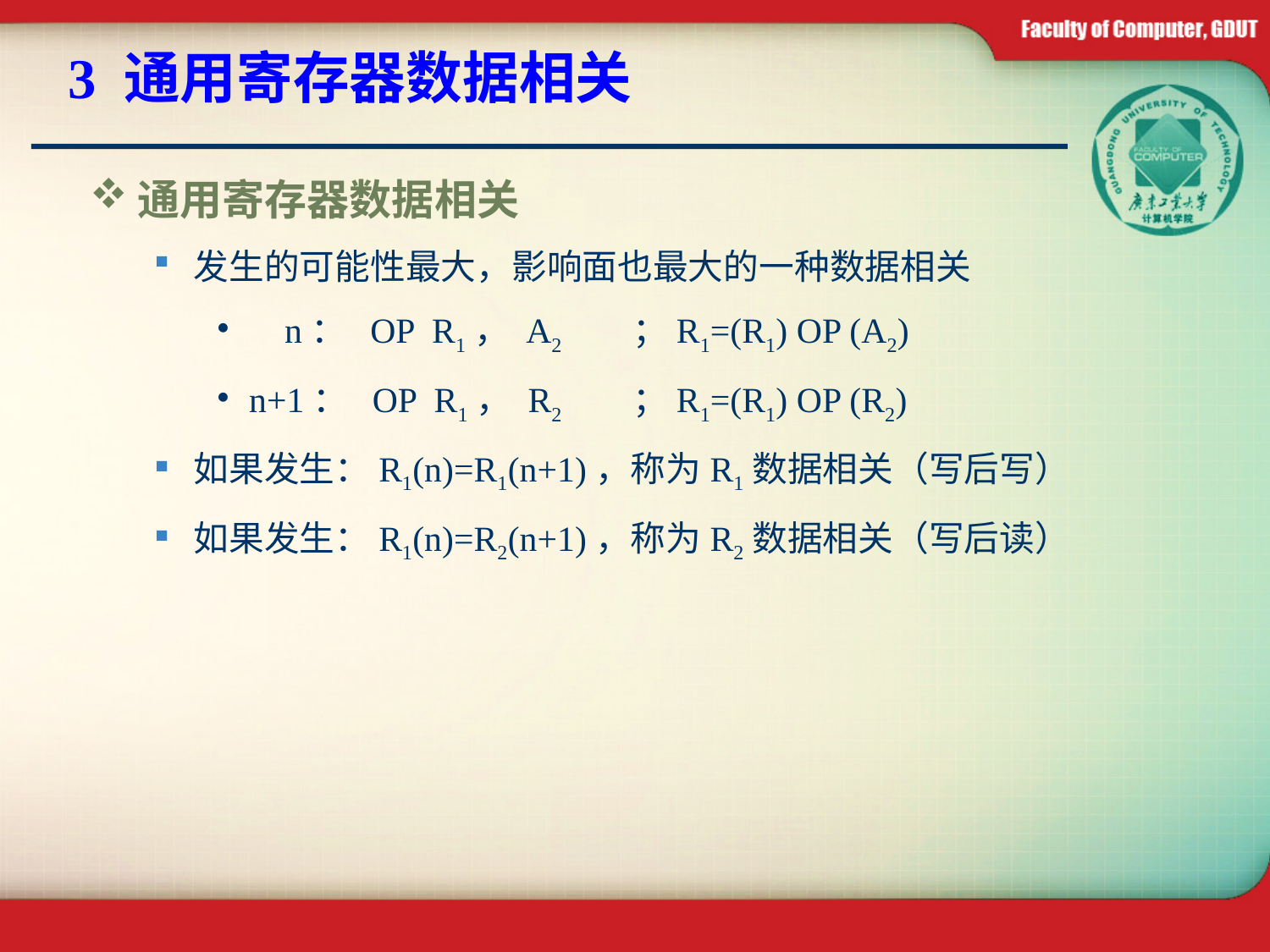

# 3 通用寄存器数据相关
通用寄存器数据相关
发生的可能性最大，影响面也最大的一种数据相关
    n：  OP  R1， A2       ；R1=(R1) OP (A2)
n+1：  OP  R1， R2       ；R1=(R1) OP (R2)
如果发生：R1(n)=R1(n+1)，称为R1数据相关（写后写）
如果发生：R1(n)=R2(n+1)，称为R2数据相关（写后读）